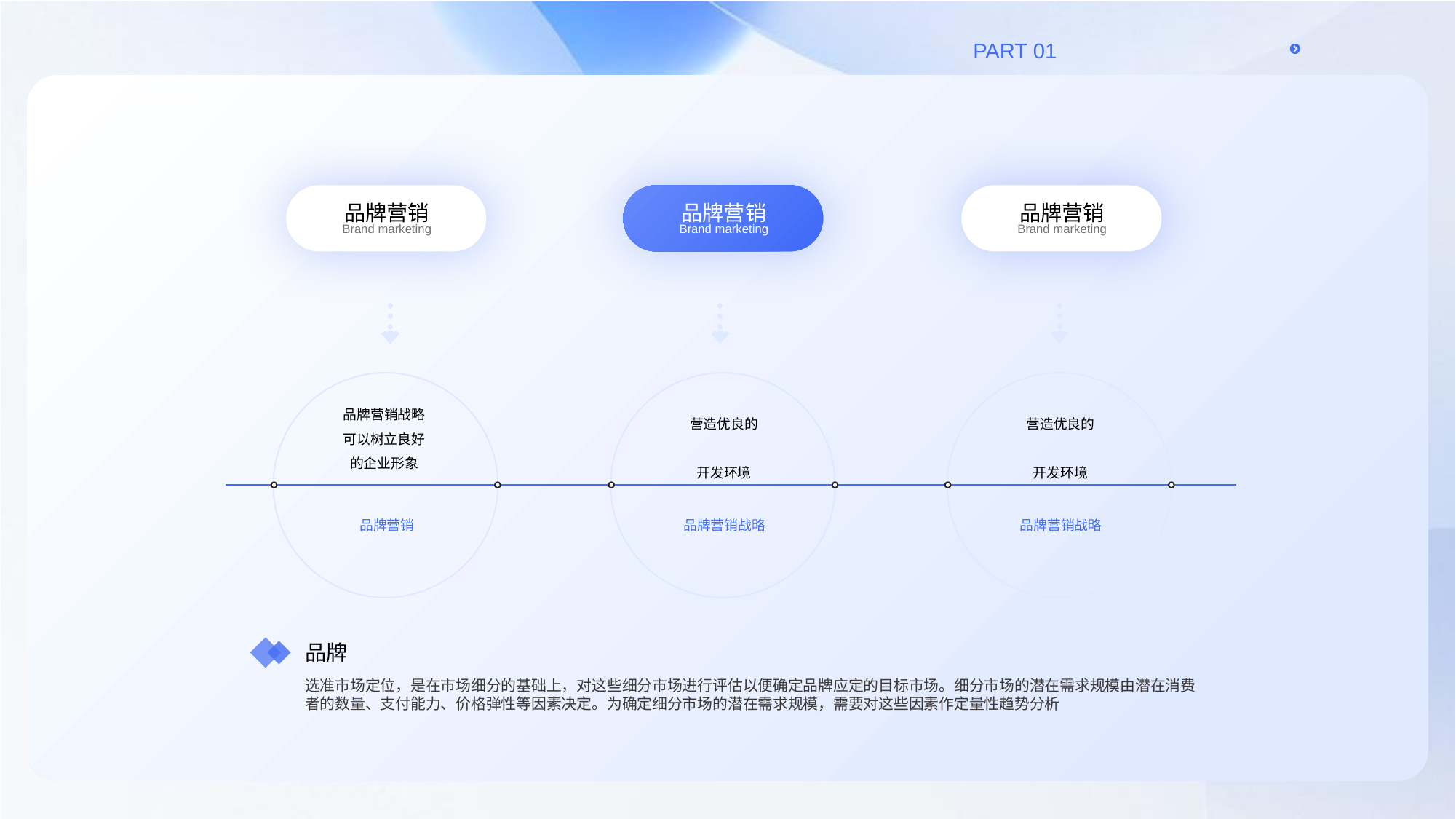

品牌营销
品牌营销
品牌营销
Brand marketing
Brand marketing
Brand marketing

营造优良的开发环境
营造优良的开发环境
品牌营销战略可以树立良好的企业形象

品牌营销
品牌营销战略
品牌营销战略
品牌

选准市场定位，是在市场细分的基础上，对这些细分市场进行评估以便确定品牌应定的目标市场。细分市场的潜在需求规模由潜在消费者的数量、支付能力、价格弹性等因素决定。为确定细分市场的潜在需求规模，需要对这些因素作定量性趋势分析